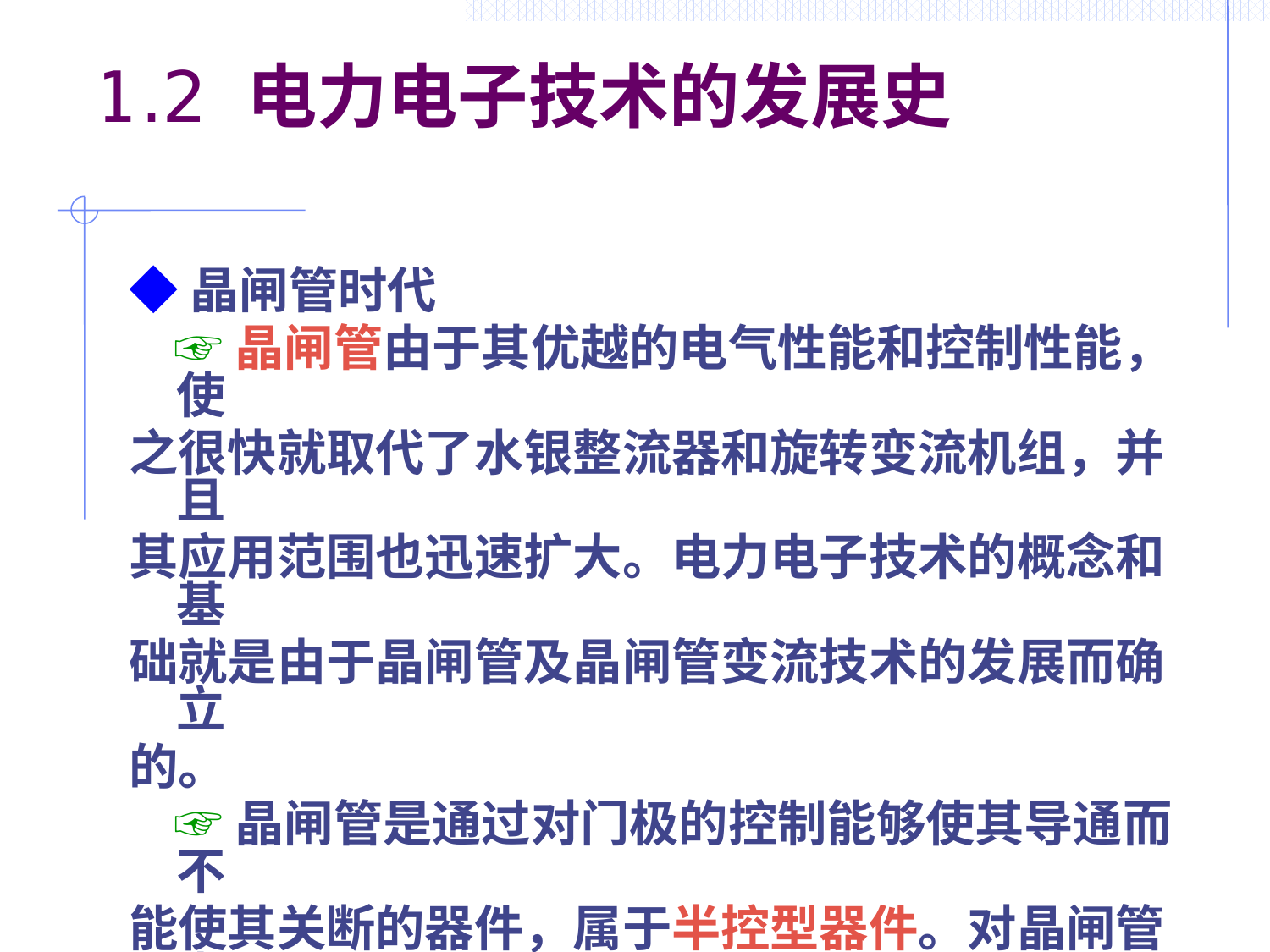

# 1.2 电力电子技术的发展史
◆晶闸管时代
    ☞晶闸管由于其优越的电气性能和控制性能，使
之很快就取代了水银整流器和旋转变流机组，并且
其应用范围也迅速扩大。电力电子技术的概念和基
础就是由于晶闸管及晶闸管变流技术的发展而确立
的。
    ☞晶闸管是通过对门极的控制能够使其导通而不
能使其关断的器件，属于半控型器件。对晶闸管电
路的控制方式主要是相位控制方式，简称相控方式。
晶闸管的关断通常依靠电网电压等外部条件来实
现。这就使得晶闸管的应用受到了很大的局限。